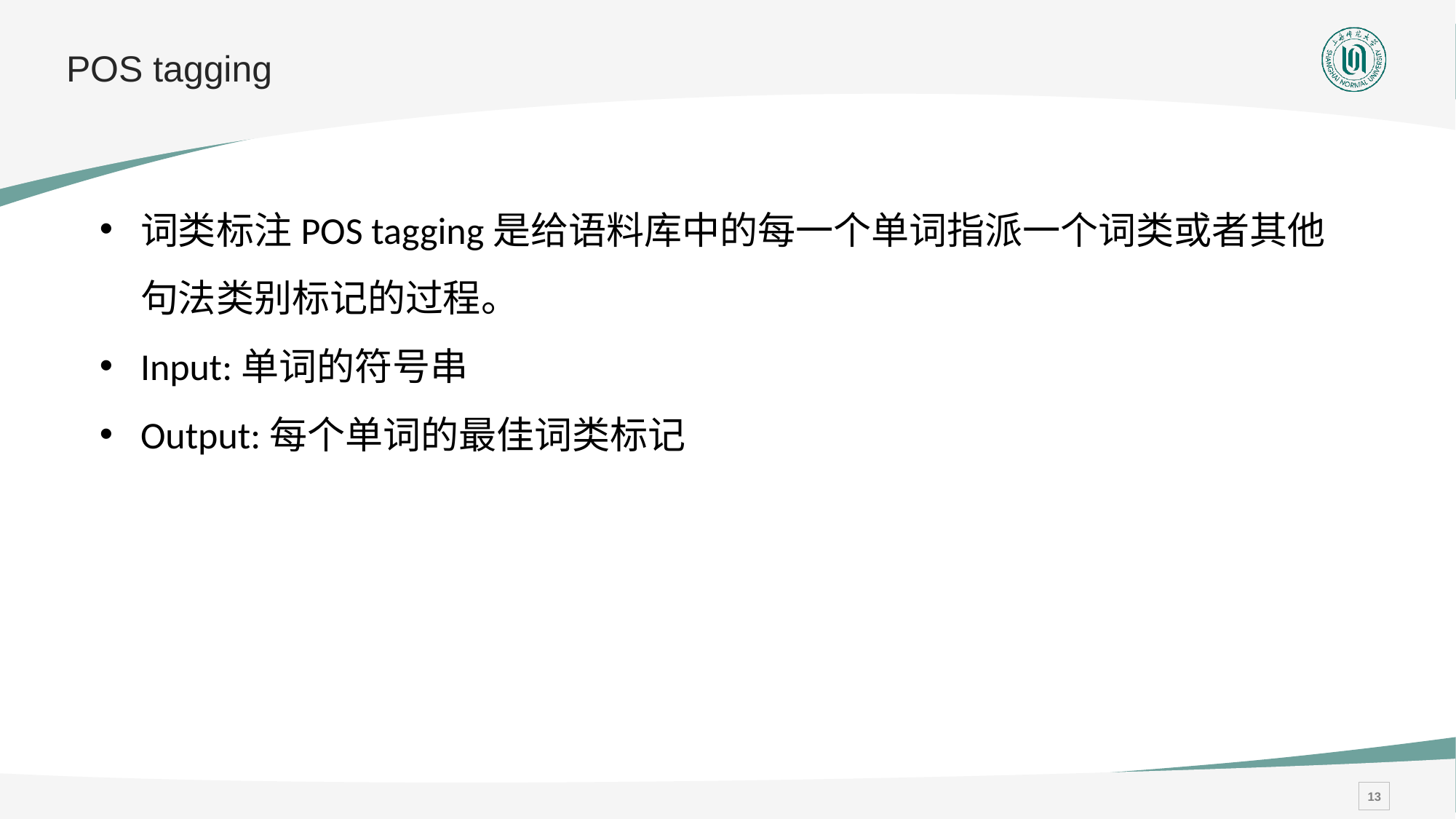

# POS tagging
词类标注POS tagging是给语料库中的每一个单词指派一个词类或者其他句法类别标记的过程。
Input:单词的符号串
Output:每个单词的最佳词类标记